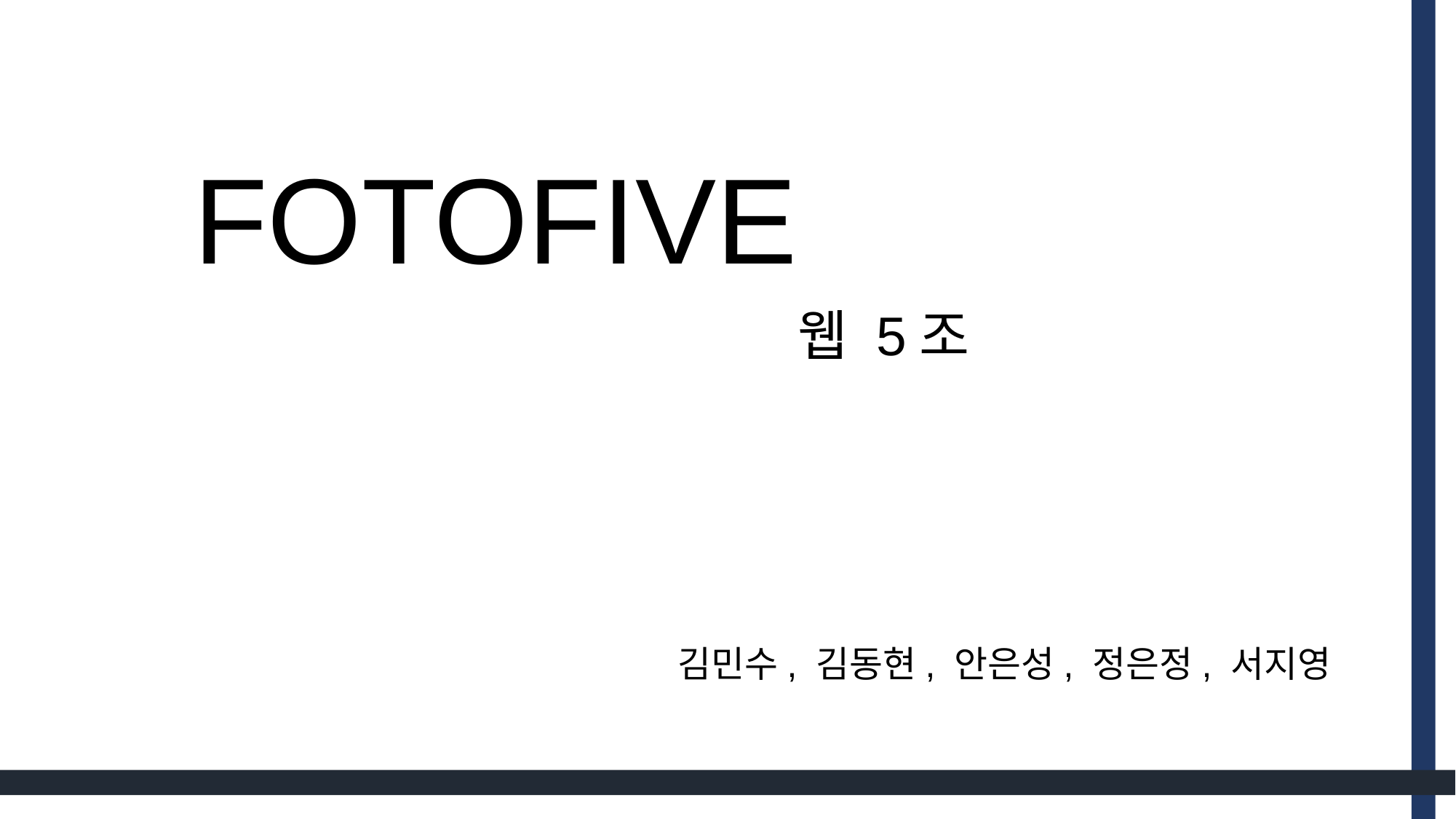

FOTOFIVE
웹 5조
김민수, 김동현, 안은성, 정은정, 서지영